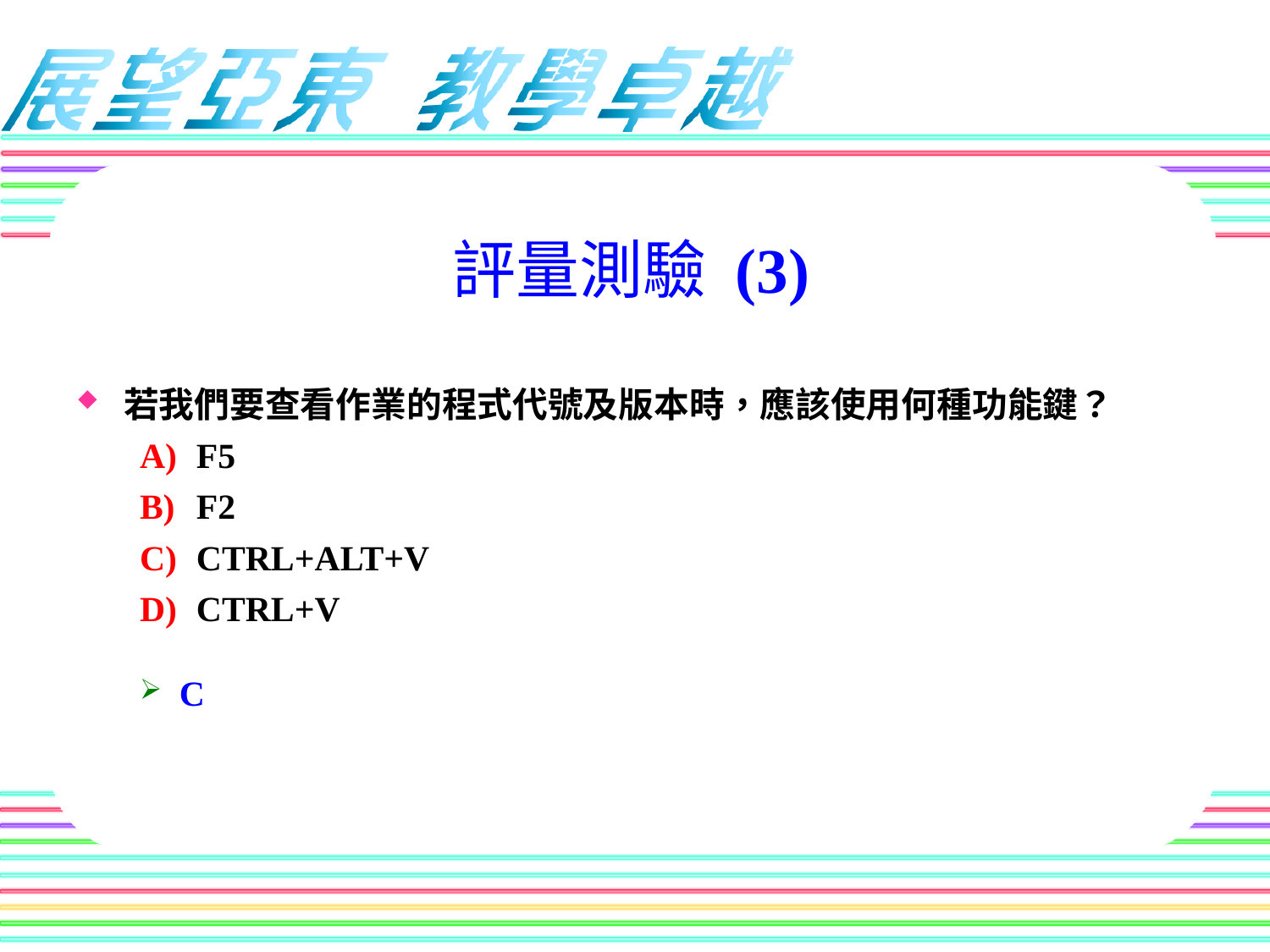

評量測驗 (3)
若我們要查看作業的程式代號及版本時，應該使用何種功能鍵？
 F5
 F2
 CTRL+ALT+V
 CTRL+V
C